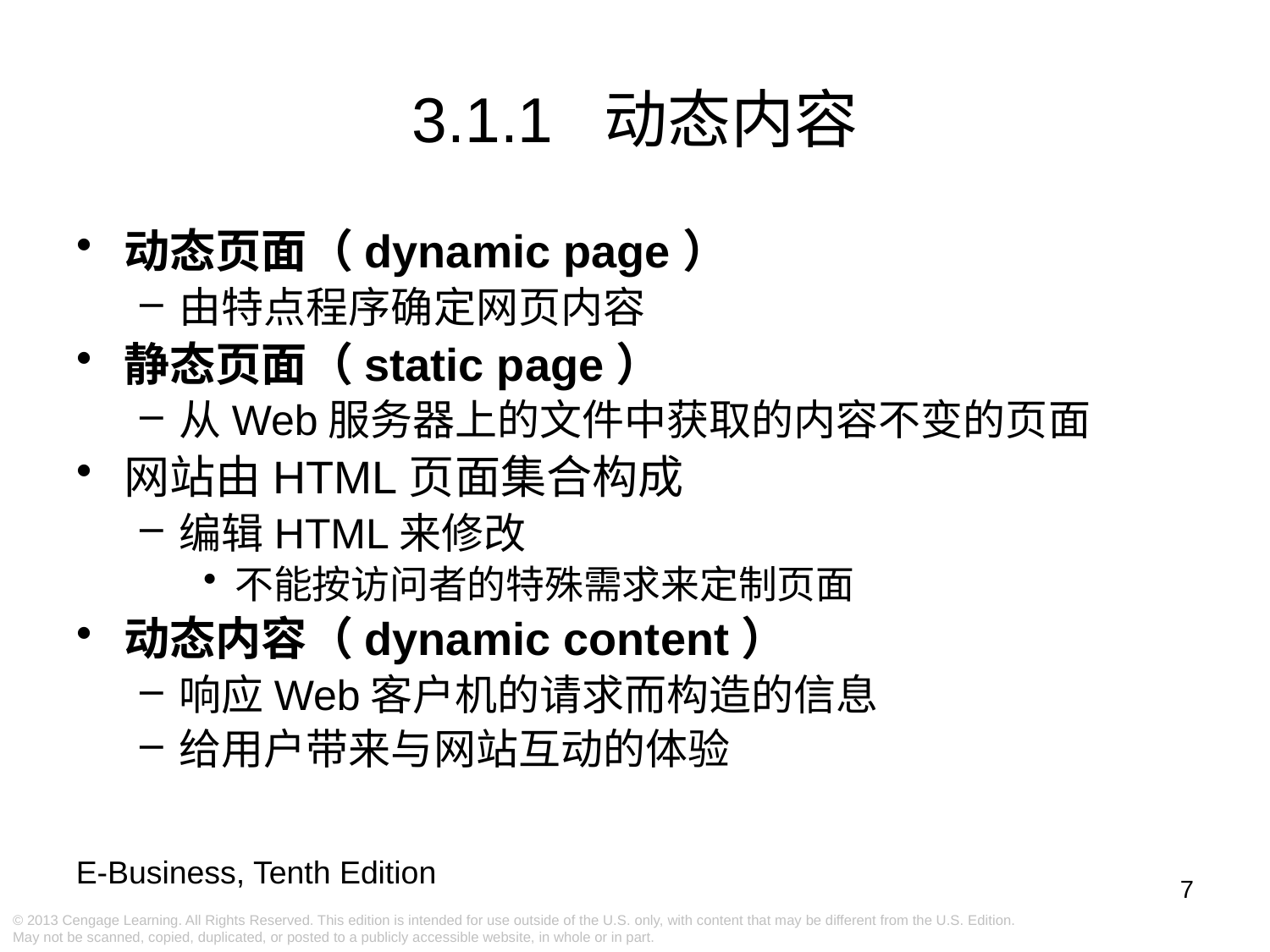

3.1.1  动态内容
动态页面（dynamic page）
由特点程序确定网页内容
静态页面（static page）
从Web服务器上的文件中获取的内容不变的页面
网站由HTML页面集合构成
编辑HTML来修改
不能按访问者的特殊需求来定制页面
动态内容（dynamic content）
响应Web客户机的请求而构造的信息
给用户带来与网站互动的体验
7